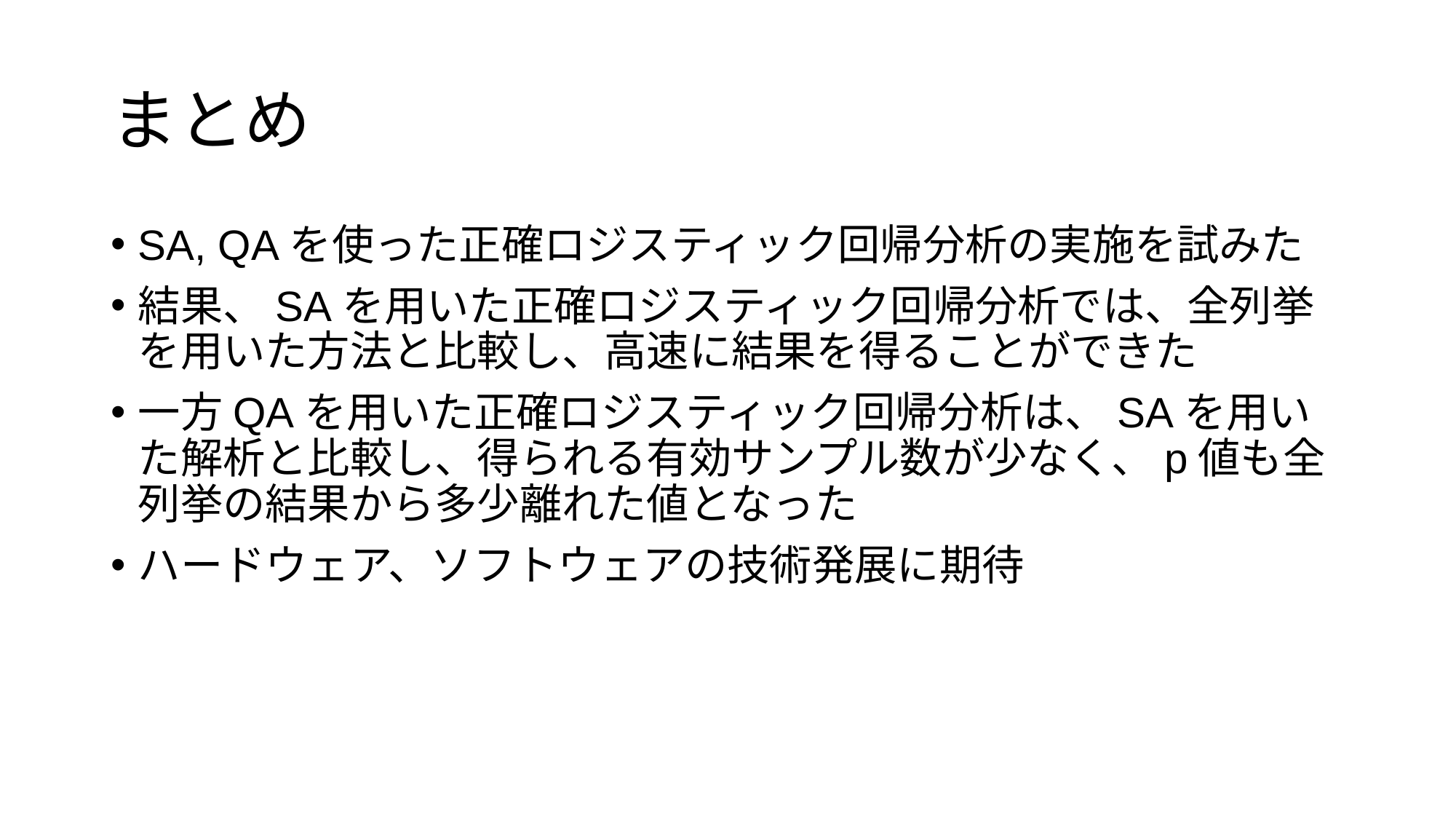

# まとめ
SA, QAを使った正確ロジスティック回帰分析の実施を試みた
結果、SAを用いた正確ロジスティック回帰分析では、全列挙を用いた方法と比較し、高速に結果を得ることができた
一方QAを用いた正確ロジスティック回帰分析は、SAを用いた解析と比較し、得られる有効サンプル数が少なく、p値も全列挙の結果から多少離れた値となった
ハードウェア、ソフトウェアの技術発展に期待